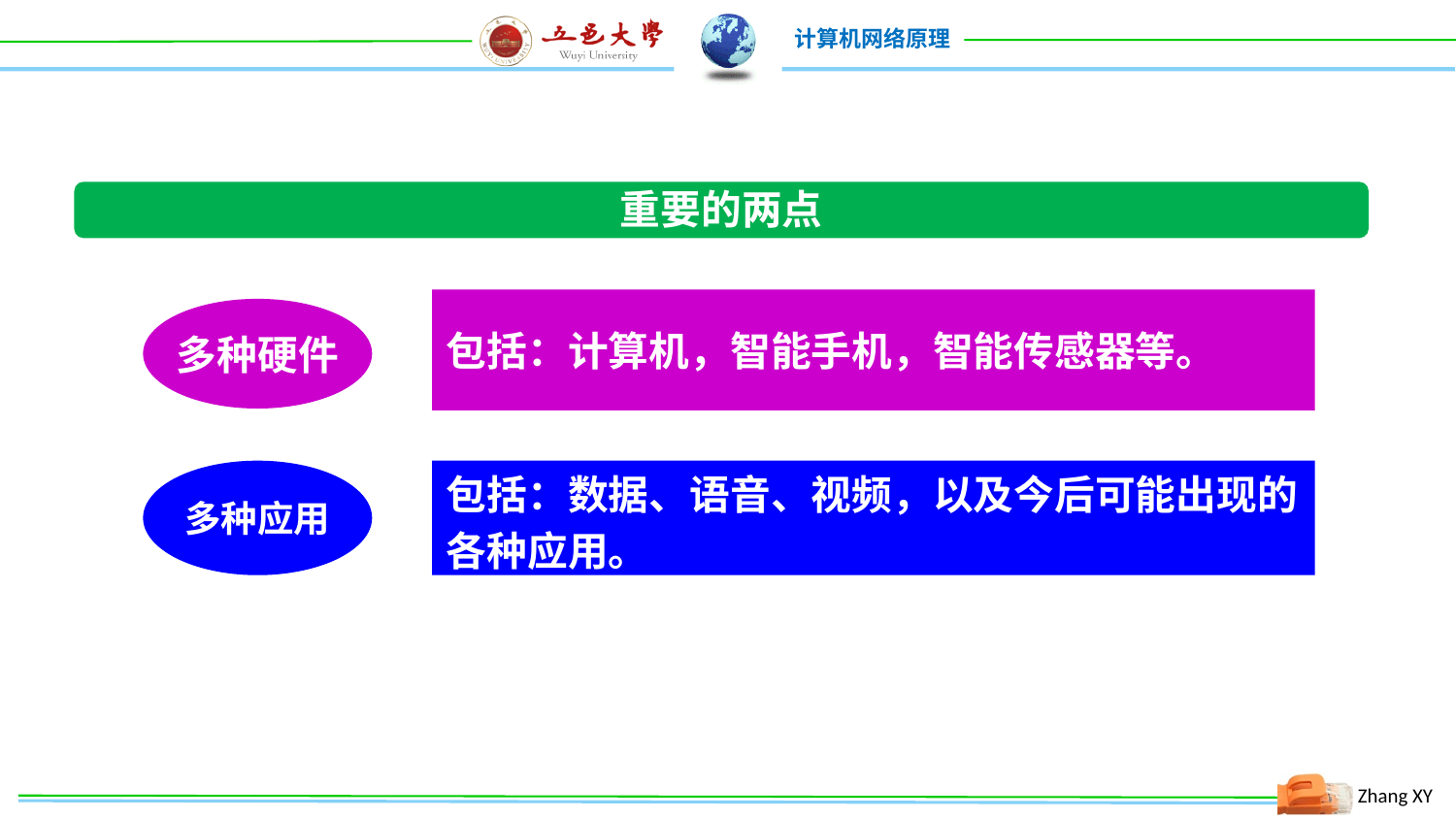

重要的两点

包括：计算机，智能手机，智能传感器等。
多种硬件
多种应用
包括：数据、语音、视频，以及今后可能出现的各种应用。